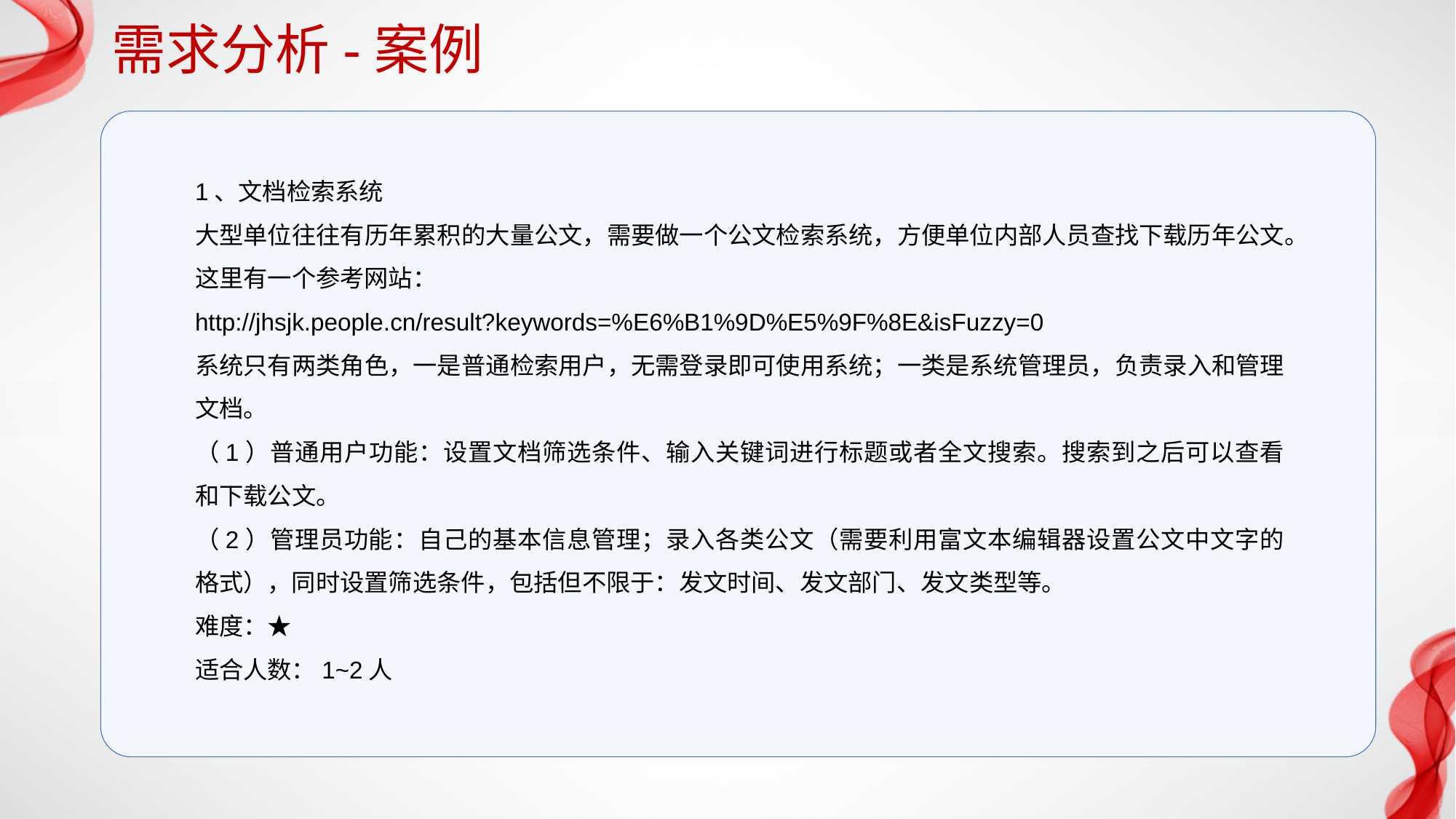

需求分析-案例

1、文档检索系统
大型单位往往有历年累积的大量公文，需要做一个公文检索系统，方便单位内部人员查找下载历年公文。这里有一个参考网站：http://jhsjk.people.cn/result?keywords=%E6%B1%9D%E5%9F%8E&isFuzzy=0系统只有两类角色，一是普通检索用户，无需登录即可使用系统；一类是系统管理员，负责录入和管理文档。（1）普通用户功能：设置文档筛选条件、输入关键词进行标题或者全文搜索。搜索到之后可以查看和下载公文。（2）管理员功能：自己的基本信息管理；录入各类公文（需要利用富文本编辑器设置公文中文字的格式），同时设置筛选条件，包括但不限于：发文时间、发文部门、发文类型等。难度：★适合人数：1~2人